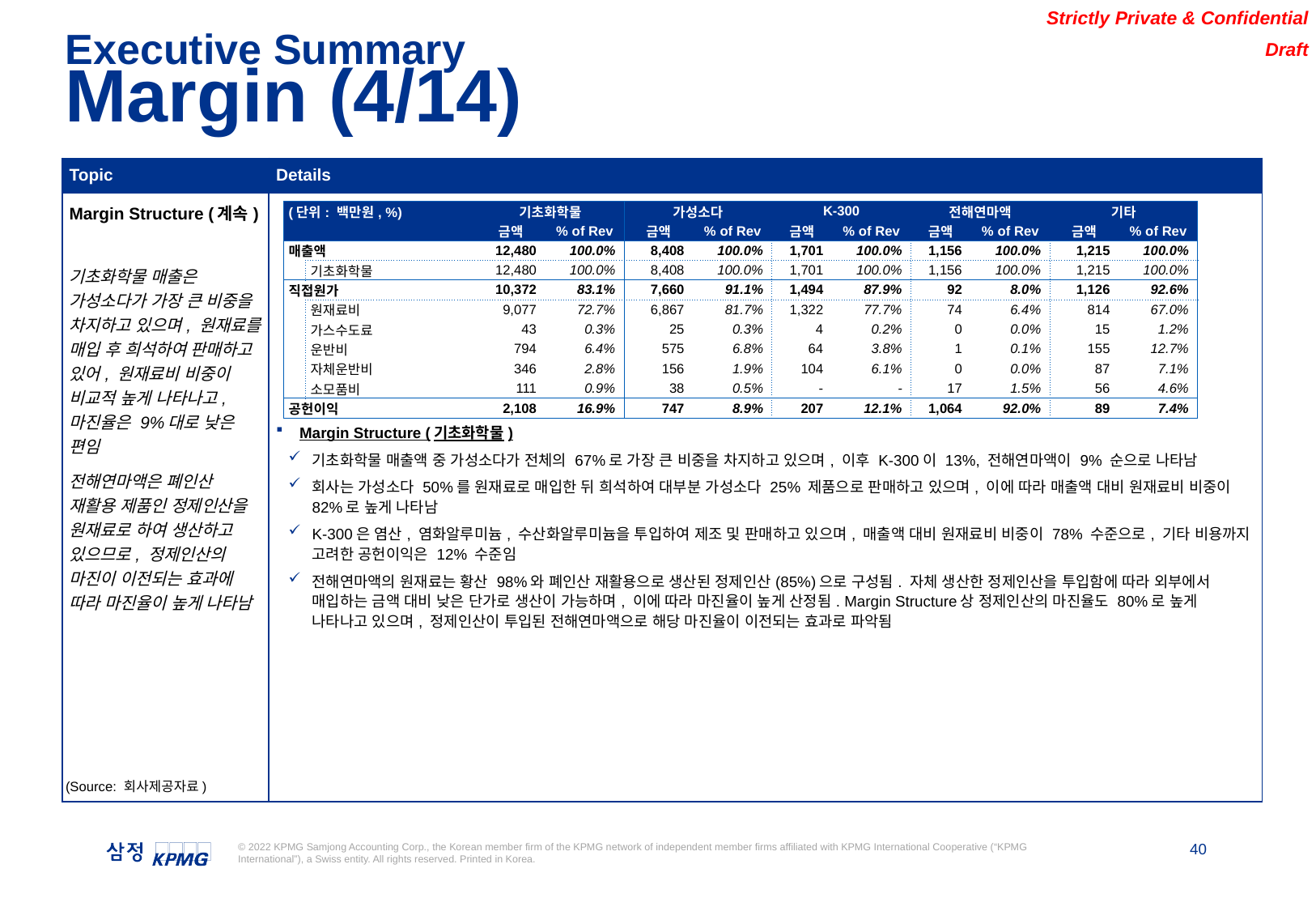

Executive Summary
Margin (4/14)
| Topic | Details |
| --- | --- |
| Margin Structure (계속) 기초화학물 매출은 가성소다가 가장 큰 비중을 차지하고 있으며, 원재료를 매입 후 희석하여 판매하고 있어, 원재료비 비중이 비교적 높게 나타나고, 마진율은 9%대로 낮은 편임 전해연마액은 폐인산 재활용 제품인 정제인산을 원재료로 하여 생산하고 있으므로, 정제인산의 마진이 이전되는 효과에 따라 마진율이 높게 나타남 | Margin Structure (기초화학물) 기초화학물 매출액 중 가성소다가 전체의 67%로 가장 큰 비중을 차지하고 있으며, 이후 K-300이 13%, 전해연마액이 9% 순으로 나타남 회사는 가성소다 50%를 원재료로 매입한 뒤 희석하여 대부분 가성소다 25% 제품으로 판매하고 있으며, 이에 따라 매출액 대비 원재료비 비중이 82%로 높게 나타남 K-300은 염산, 염화알루미늄, 수산화알루미늄을 투입하여 제조 및 판매하고 있으며, 매출액 대비 원재료비 비중이 78% 수준으로, 기타 비용까지 고려한 공헌이익은 12% 수준임 전해연마액의 원재료는 황산 98%와 폐인산 재활용으로 생산된 정제인산(85%)으로 구성됨. 자체 생산한 정제인산을 투입함에 따라 외부에서 매입하는 금액 대비 낮은 단가로 생산이 가능하며, 이에 따라 마진율이 높게 산정됨. Margin Structure상 정제인산의 마진율도 80%로 높게 나타나고 있으며, 정제인산이 투입된 전해연마액으로 해당 마진율이 이전되는 효과로 파악됨 |
| (단위: 백만원, %) |  | 기초화학물 |  | 가성소다 |  | K-300 |  | 전해연마액 |  | 기타 |  |
| --- | --- | --- | --- | --- | --- | --- | --- | --- | --- | --- | --- |
|  |  | 금액 | % of Rev | 금액 | % of Rev | 금액 | % of Rev | 금액 | % of Rev | 금액 | % of Rev |
| 매출액 |  | 12,480 | 100.0% | 8,408 | 100.0% | 1,701 | 100.0% | 1,156 | 100.0% | 1,215 | 100.0% |
|  | 기초화학물 | 12,480 | 100.0% | 8,408 | 100.0% | 1,701 | 100.0% | 1,156 | 100.0% | 1,215 | 100.0% |
| 직접원가 |  | 10,372 | 83.1% | 7,660 | 91.1% | 1,494 | 87.9% | 92 | 8.0% | 1,126 | 92.6% |
|  | 원재료비 | 9,077 | 72.7% | 6,867 | 81.7% | 1,322 | 77.7% | 74 | 6.4% | 814 | 67.0% |
|  | 가스수도료 | 43 | 0.3% | 25 | 0.3% | 4 | 0.2% | 0 | 0.0% | 15 | 1.2% |
|  | 운반비 | 794 | 6.4% | 575 | 6.8% | 64 | 3.8% | 1 | 0.1% | 155 | 12.7% |
|  | 자체운반비 | 346 | 2.8% | 156 | 1.9% | 104 | 6.1% | 0 | 0.0% | 87 | 7.1% |
|  | 소모품비 | 111 | 0.9% | 38 | 0.5% | - | - | 17 | 1.5% | 56 | 4.6% |
| 공헌이익 |  | 2,108 | 16.9% | 747 | 8.9% | 207 | 12.1% | 1,064 | 92.0% | 89 | 7.4% |
(Source: 회사제공자료)